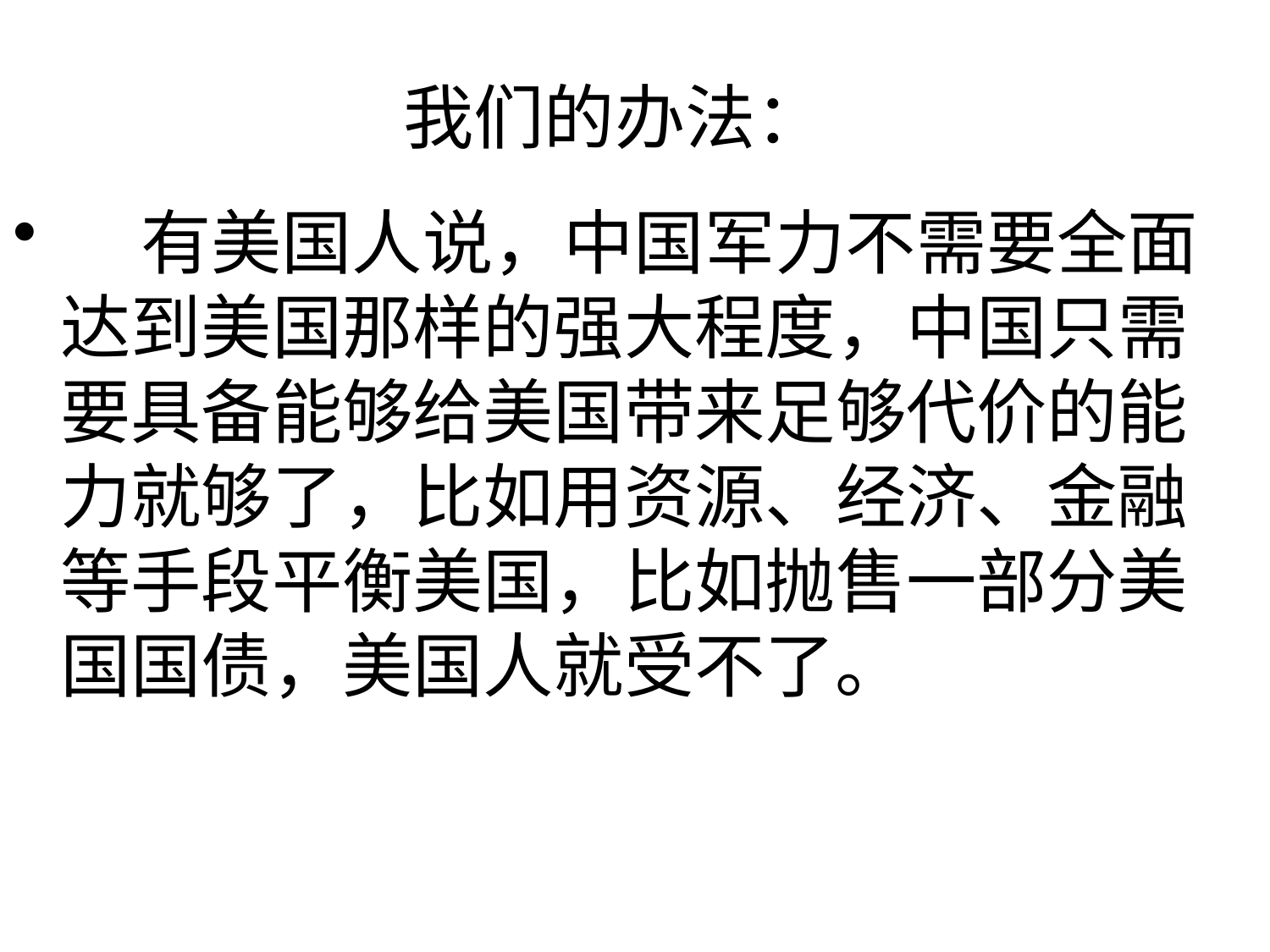

# 我们的办法：

    有美国人说，中国军力不需要全面达到美国那样的强大程度，中国只需要具备能够给美国带来足够代价的能力就够了，比如用资源、经济、金融等手段平衡美国，比如抛售一部分美国国债，美国人就受不了。